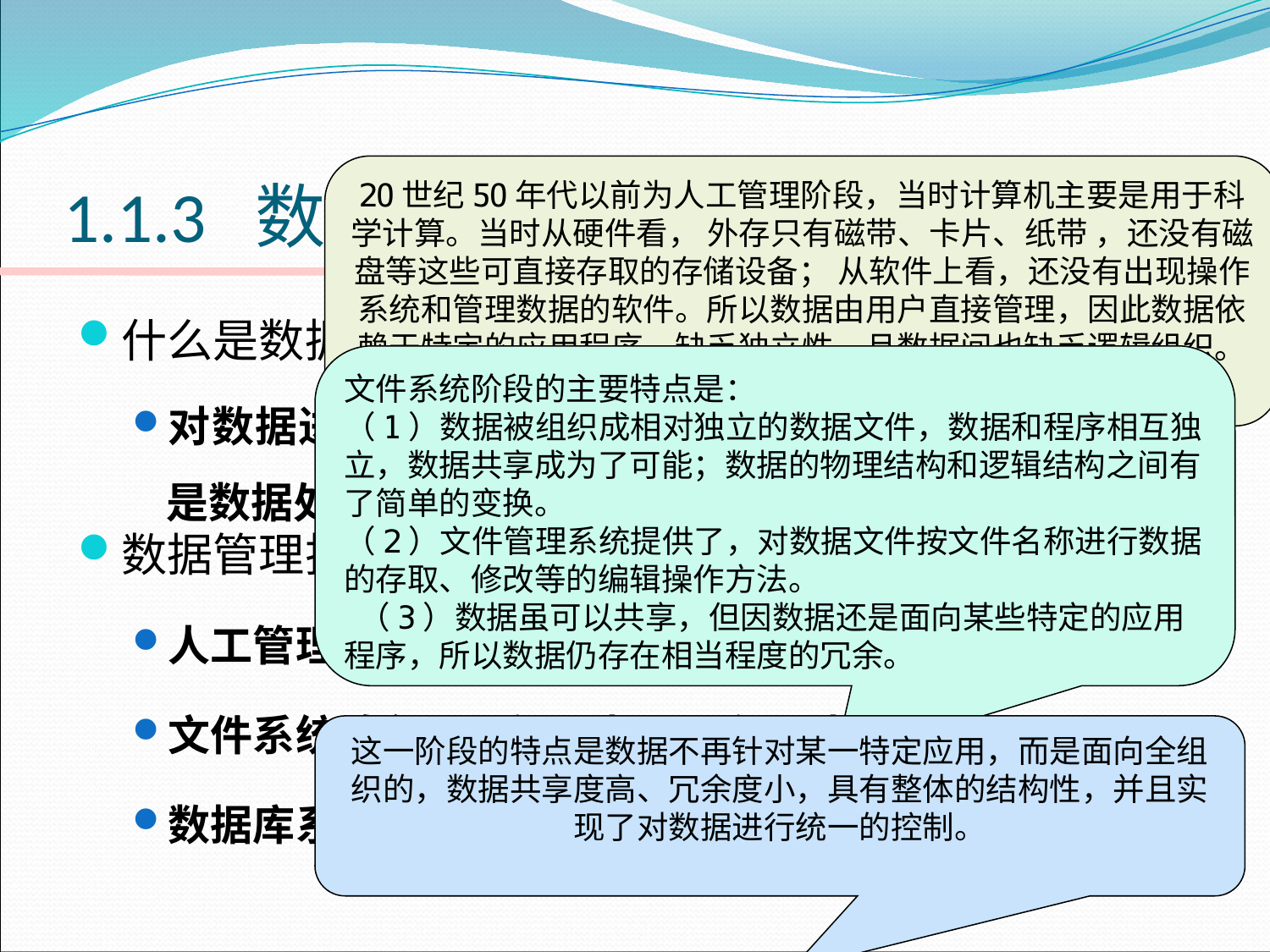

# 1.1.3  数据管理技术的产生和发展
20世纪50年代以前为人工管理阶段，当时计算机主要是用于科学计算。当时从硬件看， 外存只有磁带、卡片、纸带 ，还没有磁盘等这些可直接存取的存储设备； 从软件上看，还没有出现操作系统和管理数据的软件。所以数据由用户直接管理，因此数据依赖于特定的应用程序，缺乏独立性，且数据间也缺乏逻辑组织。

什么是数据管理
对数据进行分类、组织、编码、存储、检索和维护，是数据处理的中心问题
数据管理技术的发展过程
人工管理阶段(40年代中--50年代中)
文件系统阶段(50年代末--60年代中)
数据库系统阶段(60年代末--现在)

文件系统阶段的主要特点是：
（1）数据被组织成相对独立的数据文件，数据和程序相互独立，数据共享成为了可能；数据的物理结构和逻辑结构之间有了简单的变换。
（2）文件管理系统提供了，对数据文件按文件名称进行数据的存取、修改等的编辑操作方法。
 （3）数据虽可以共享，但因数据还是面向某些特定的应用程序，所以数据仍存在相当程度的冗余。
这一阶段的特点是数据不再针对某一特定应用，而是面向全组织的，数据共享度高、冗余度小，具有整体的结构性，并且实现了对数据进行统一的控制。
27